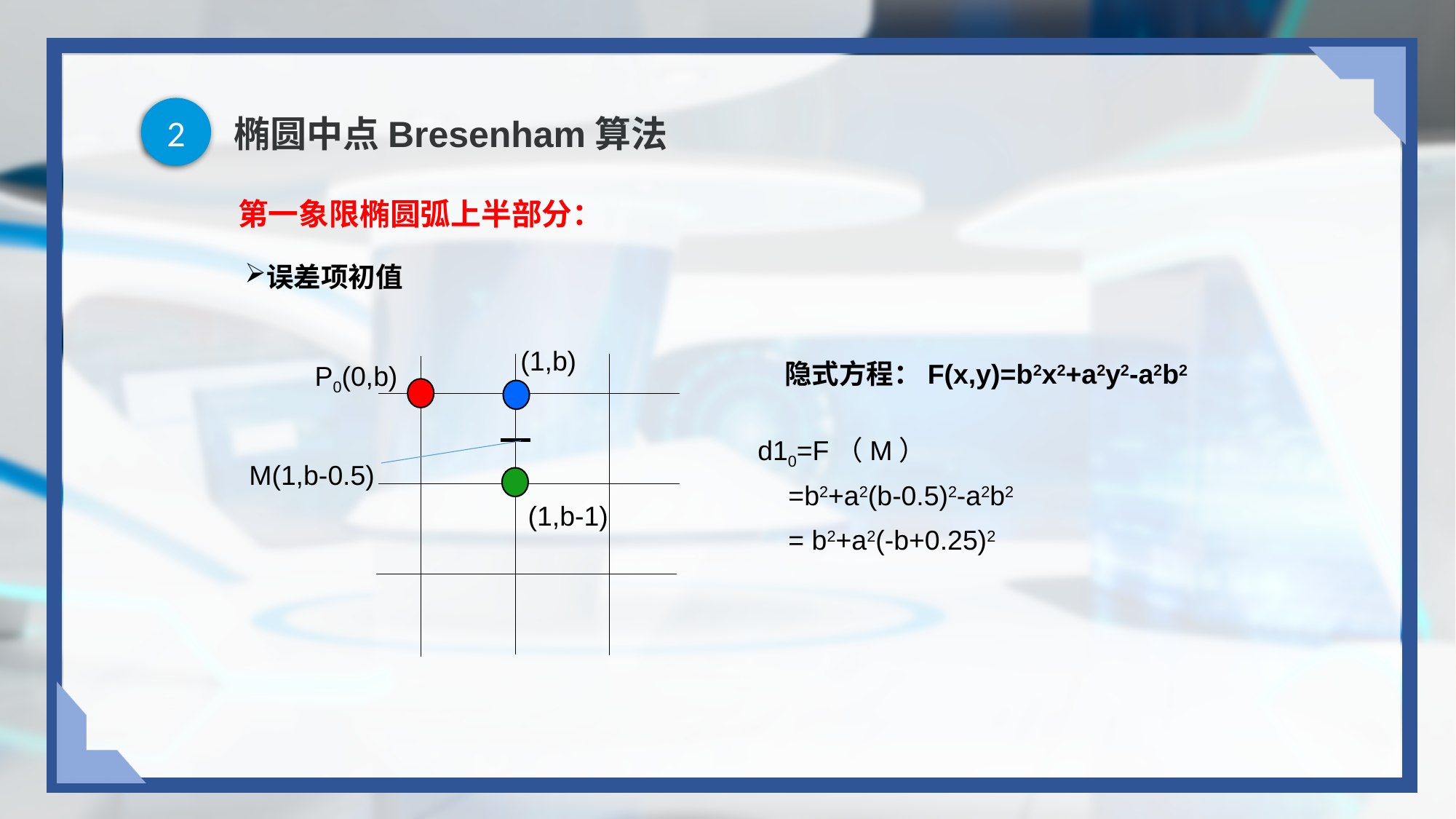

2
# 椭圆中点Bresenham算法
第一象限椭圆弧上半部分：
误差项初值

(1,b)
隐式方程：F(x,y)=b2x2+a2y2-a2b2
P0(0,b)

d10=F（M）
    =b2+a2(b-0.5)2-a2b2
    = b2+a2(-b+0.25)2
M(1,b-0.5)

(1,b-1)